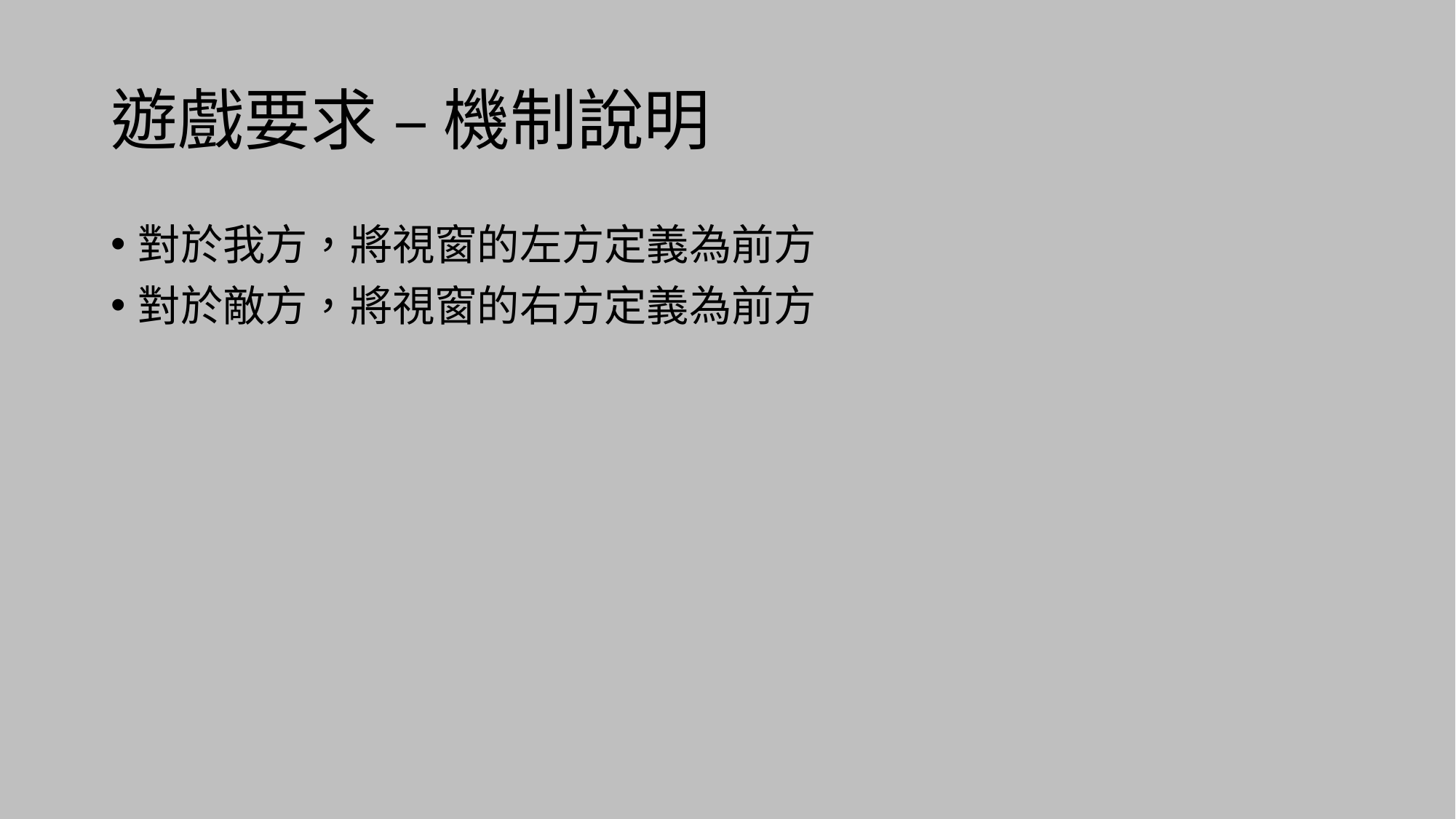

# 遊戲要求 – 機制說明
對於我方，將視窗的左方定義為前方
對於敵方，將視窗的右方定義為前方